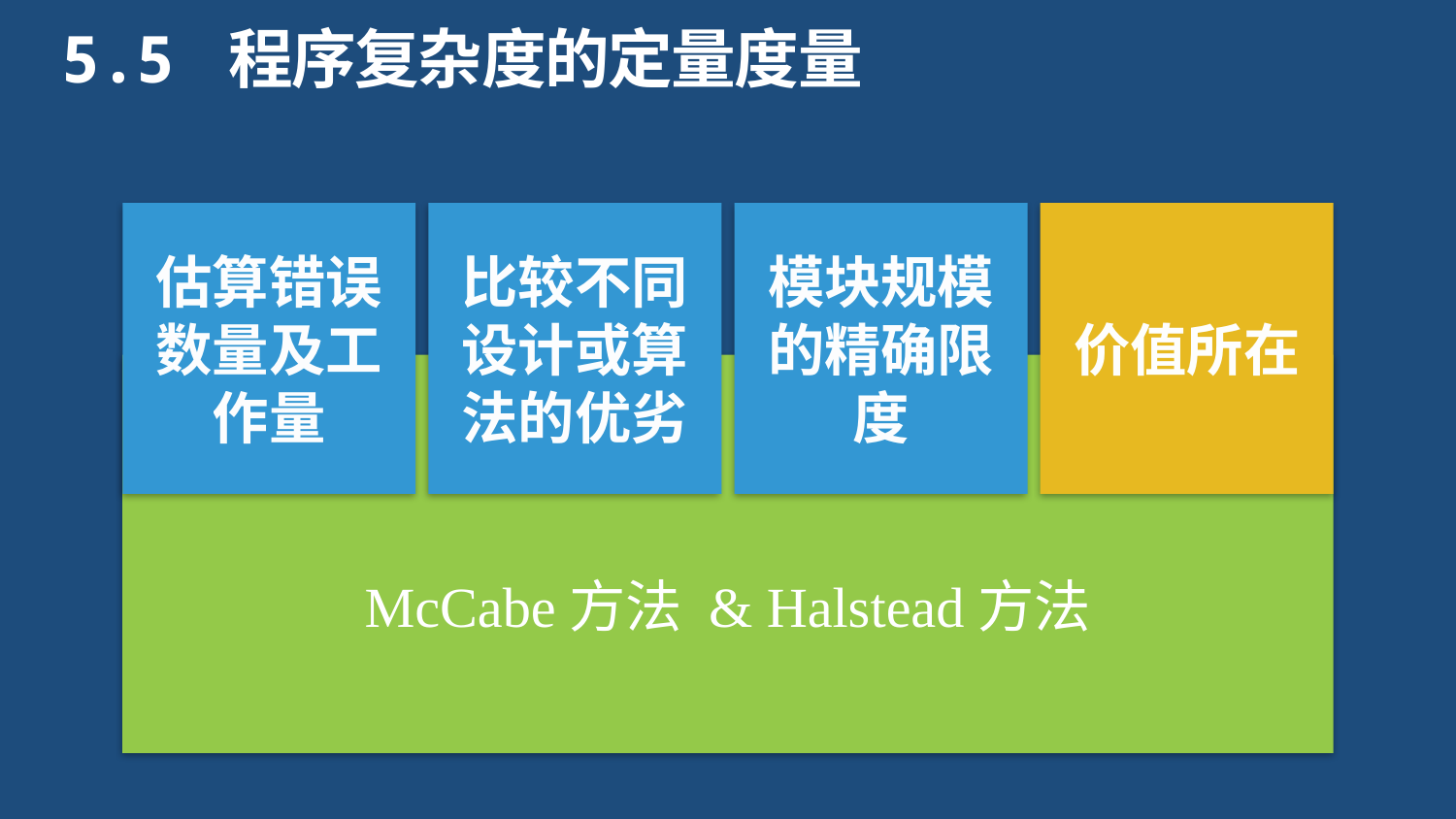

# 5.5 程序复杂度的定量度量
估算错误数量及工作量
比较不同设计或算法的优劣
模块规模的精确限度
价值所在

McCabe方法 & Halstead方法